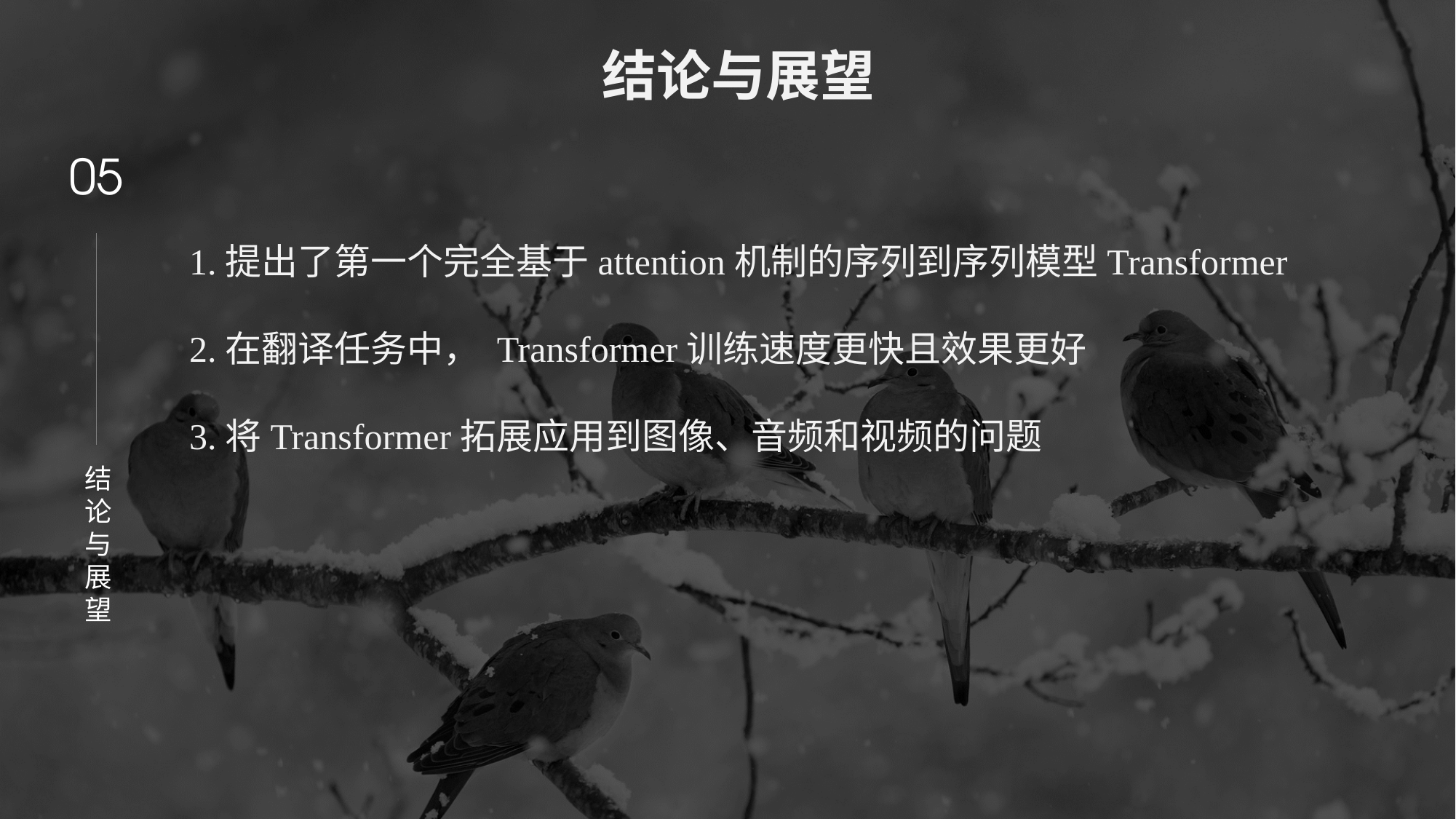

结论与展望
05
1.提出了第一个完全基于attention机制的序列到序列模型Transformer

2.在翻译任务中， Transformer训练速度更快且效果更好

3.将Transformer拓展应用到图像、音频和视频的问题
结论与展望